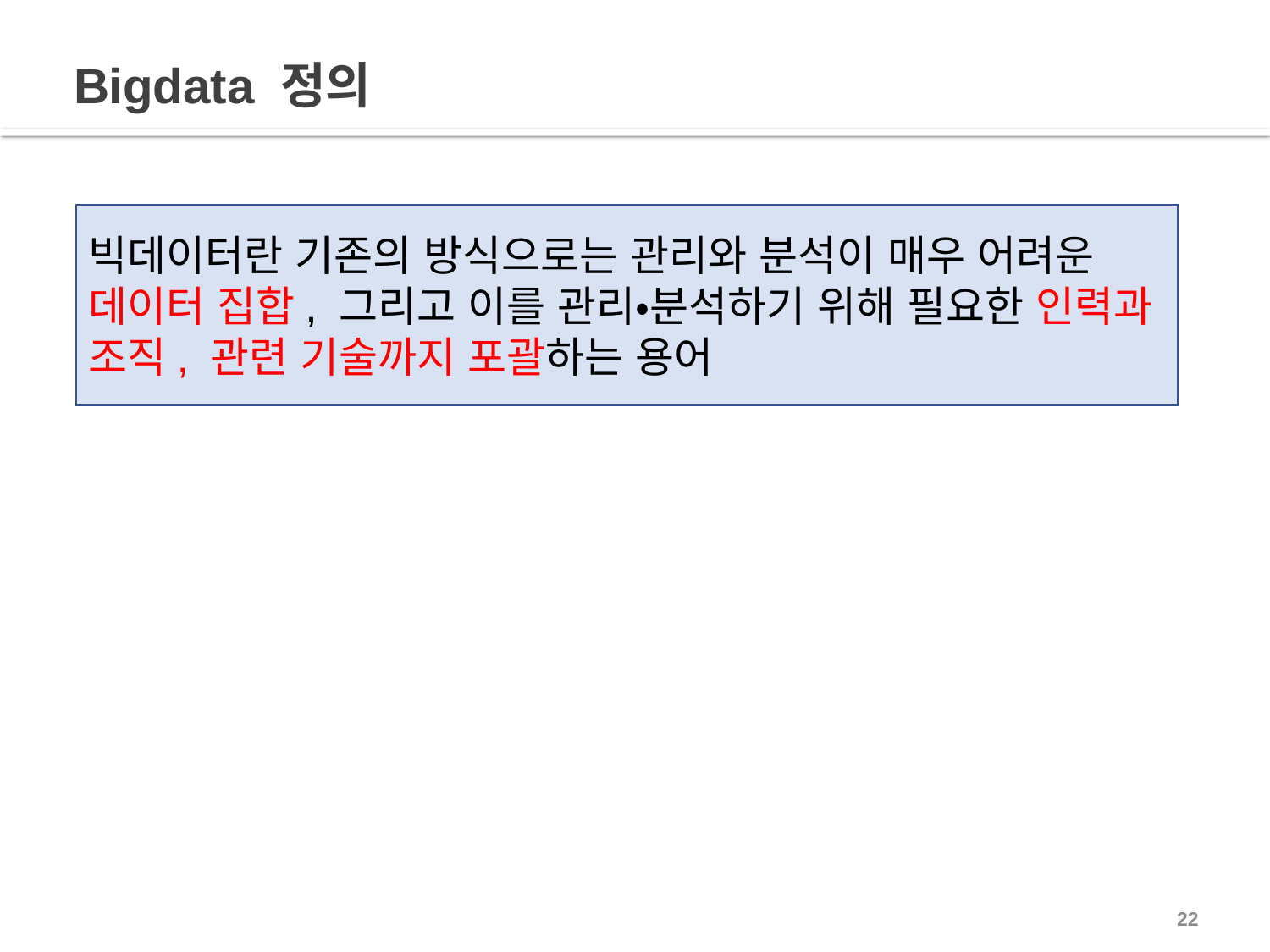

# Bigdata 정의
빅데이터란 기존의 방식으로는 관리와 분석이 매우 어려운 데이터 집합, 그리고 이를 관리•분석하기 위해 필요한 인력과 조직, 관련 기술까지 포괄하는 용어
22